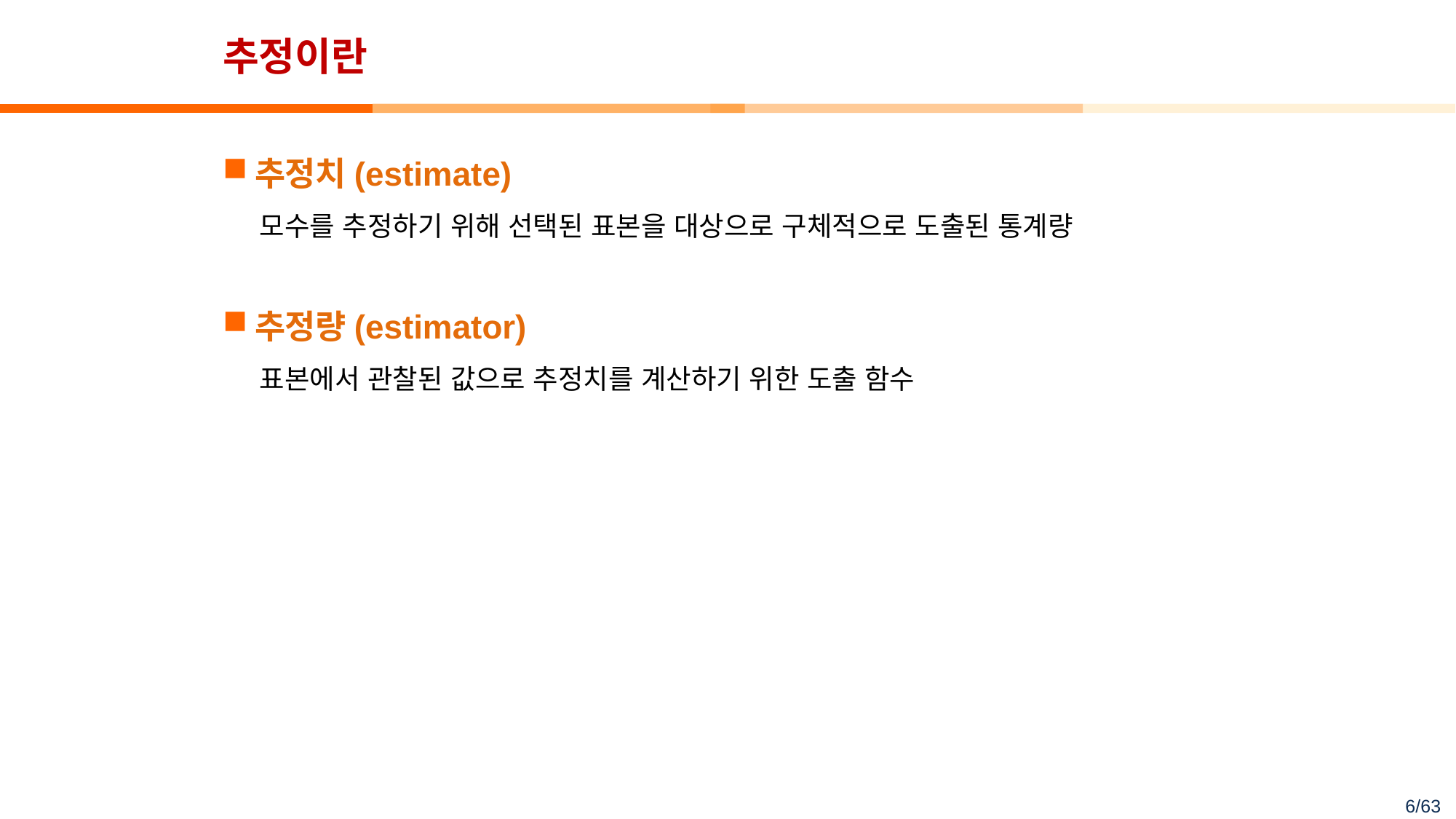

# 추정이란
추정치(estimate)
모수를 추정하기 위해 선택된 표본을 대상으로 구체적으로 도출된 통계량

추정량(estimator)
표본에서 관찰된 값으로 추정치를 계산하기 위한 도출 함수